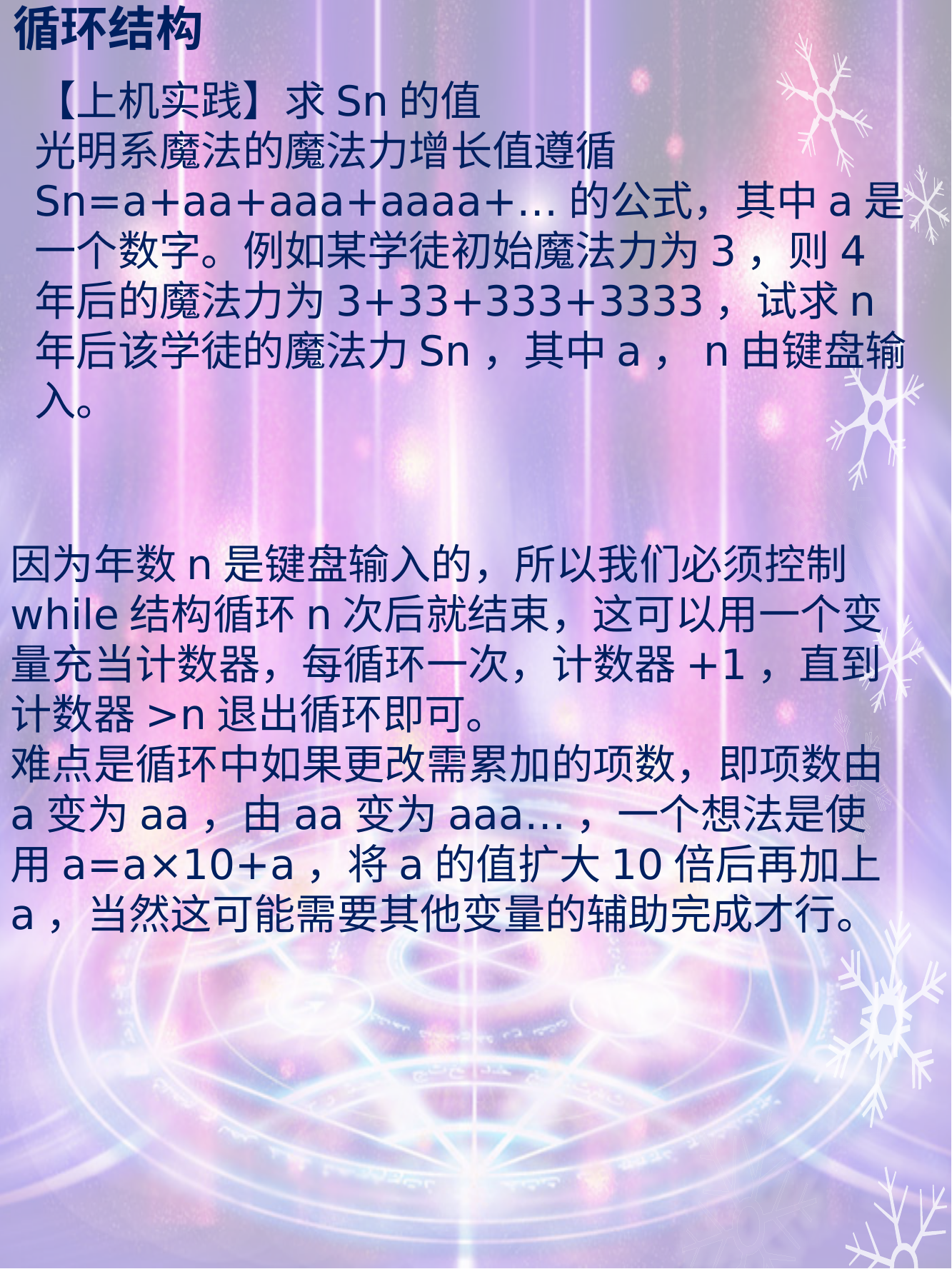

# 循环结构
【上机实践】求Sn的值
光明系魔法的魔法力增长值遵循Sn=a+aa+aaa+aaaa+…的公式，其中a是一个数字。例如某学徒初始魔法力为3，则4年后的魔法力为3+33+333+3333，试求n年后该学徒的魔法力Sn，其中a，n由键盘输入。

因为年数n是键盘输入的，所以我们必须控制while结构循环n次后就结束，这可以用一个变量充当计数器，每循环一次，计数器+1，直到计数器>n退出循环即可。
难点是循环中如果更改需累加的项数，即项数由a变为aa，由aa变为aaa…，一个想法是使用a=a×10+a，将a的值扩大10倍后再加上a，当然这可能需要其他变量的辅助完成才行。